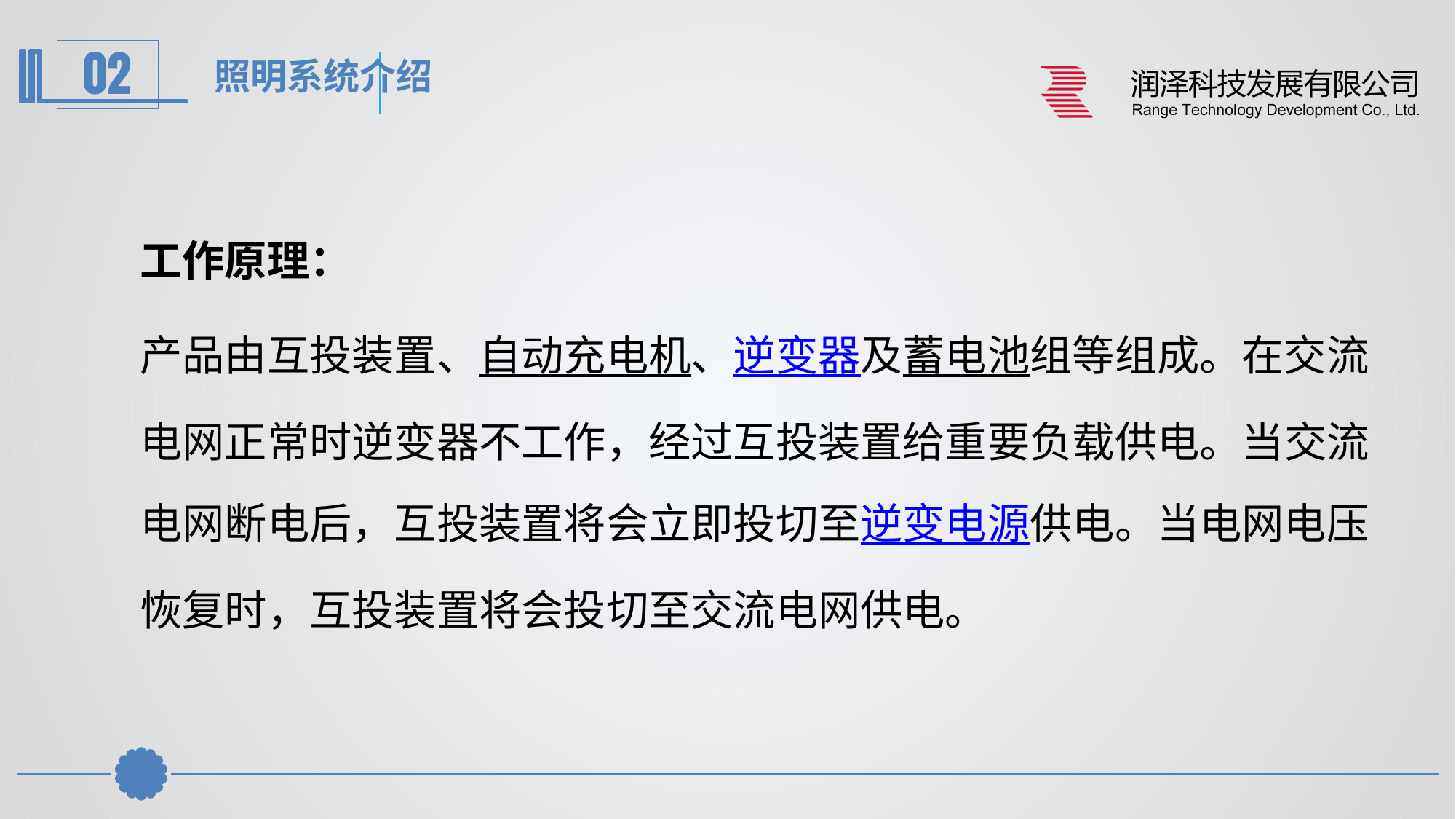

照明系统介绍
工作原理：
产品由互投装置、自动充电机、逆变器及蓄电池组等组成。在交流电网正常时逆变器不工作，经过互投装置给重要负载供电。当交流电网断电后，互投装置将会立即投切至逆变电源供电。当电网电压恢复时，互投装置将会投切至交流电网供电。
7